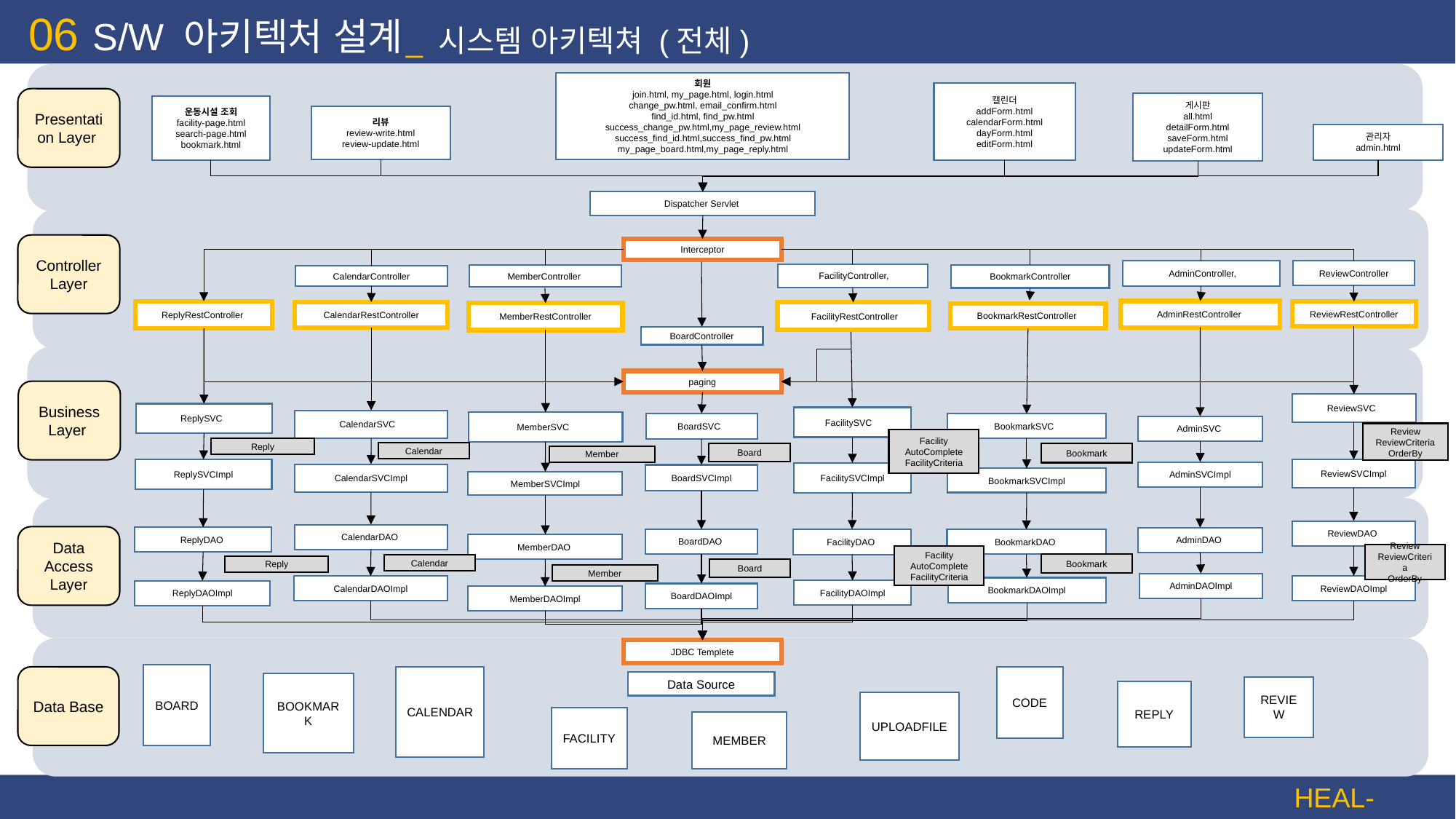

06
S/W 아키텍처 설계
_ 시스템 아키텍쳐 (전체)

회원
join.html, my_page.html, login.html
change_pw.html, email_confirm.html
find_id.html, find_pw.html
success_change_pw.html,my_page_review.html
success_find_id.html,success_find_pw.html
my_page_board.html,my_page_reply.html
캘린더
addForm.html
calendarForm.html
dayForm.html
editForm.html
Presentation Layer
게시판
all.html
detailForm.html
saveForm.html
updateForm.html
운동시설 조회
facility-page.html
search-page.html
bookmark.html
리뷰
review-write.html
review-update.html
Dispatcher Servlet
Controller Layer
Interceptor
  AdminController,
ReviewController
  FacilityController,
MemberController
 BookmarkController
 CalendarController
AdminRestController
ReplyRestController
ReviewRestController
 CalendarRestController
  FacilityRestController
MemberRestController
BookmarkRestController
 BoardController
paging
Business Layer
ReviewSVC
ReviewSVCImpl
ReplySVC
ReplySVCImpl
FacilitySVC
FacilitySVCImpl
CalendarSVC
CalendarSVCImpl
MemberSVC
MemberSVCImpl
BoardSVC
BoardSVCImpl
BookmarkSVC
BookmarkSVCImpl
AdminSVC
AdminSVCImpl
Review
ReviewCriteria
OrderBy
Facility
AutoComplete
FacilityCriteria
Reply
Calendar
Bookmark
Board
Member
ReviewDAO
ReviewDAOImpl
CalendarDAO
CalendarDAOImpl
Data Access Layer
ReplyDAO
ReplyDAOImpl
AdminDAO
AdminDAOImpl
BoardDAO
BoardDAOImpl
FacilityDAO
FacilityDAOImpl
BookmarkDAO
BookmarkDAOImpl
MemberDAO
MemberDAOImpl
Review
ReviewCriteria
OrderBy
Facility
AutoComplete
FacilityCriteria
Bookmark
Calendar
Reply
Board
Member

JDBC Templete
BOARD
CALENDAR
CODE
Data Base
Data Source
BOOKMARK
REVIEW
REPLY
UPLOADFILE
FACILITY
MEMBER
관리자
admin.html
HEAL-LO